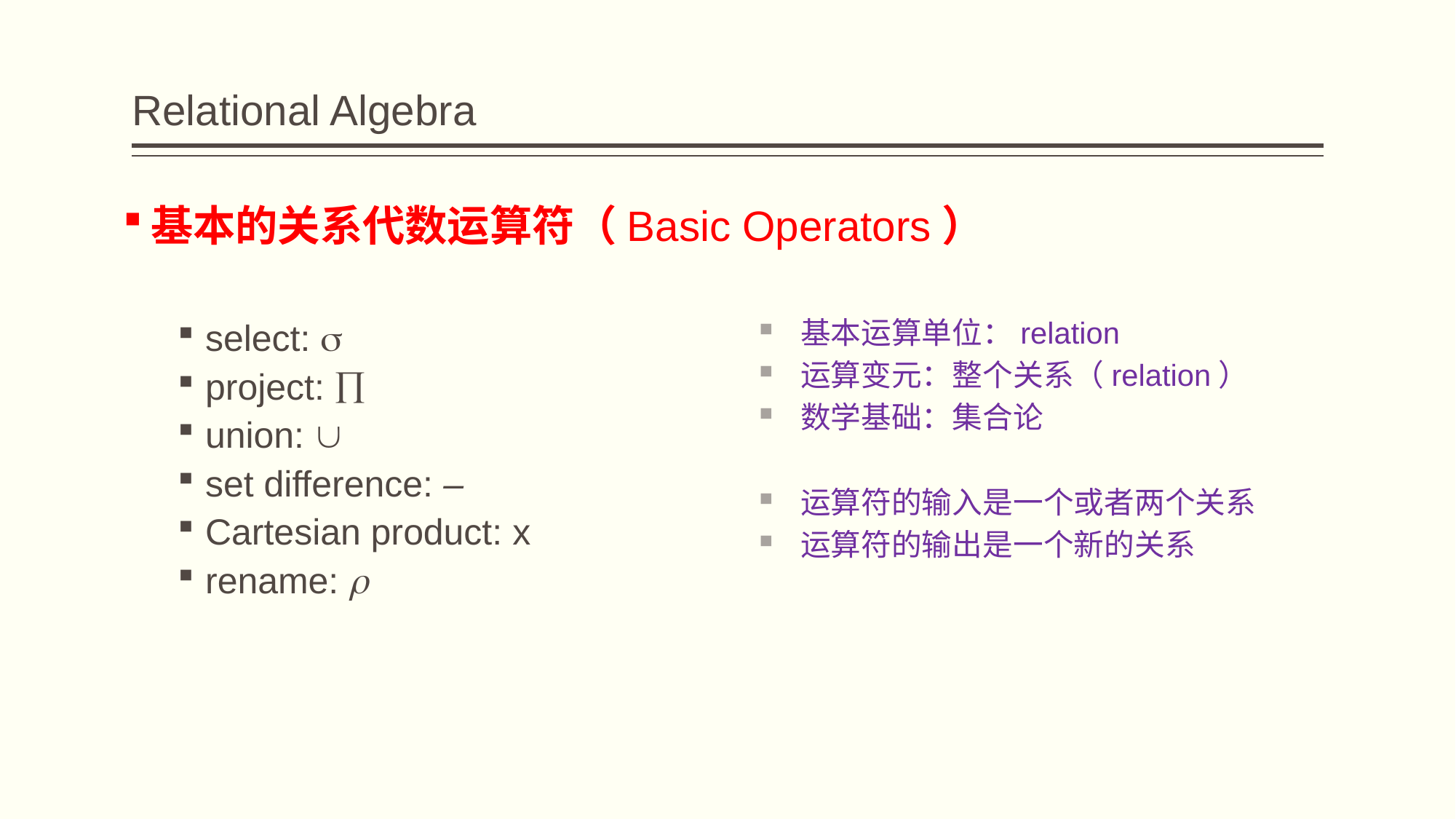

# Relational Algebra
基本的关系代数运算符（Basic Operators）

select: σ
project: ∏
union: ∪
set difference: –
Cartesian product: x
rename: ρ
基本运算单位：relation
运算变元：整个关系（relation）
数学基础：集合论

运算符的输入是一个或者两个关系
运算符的输出是一个新的关系